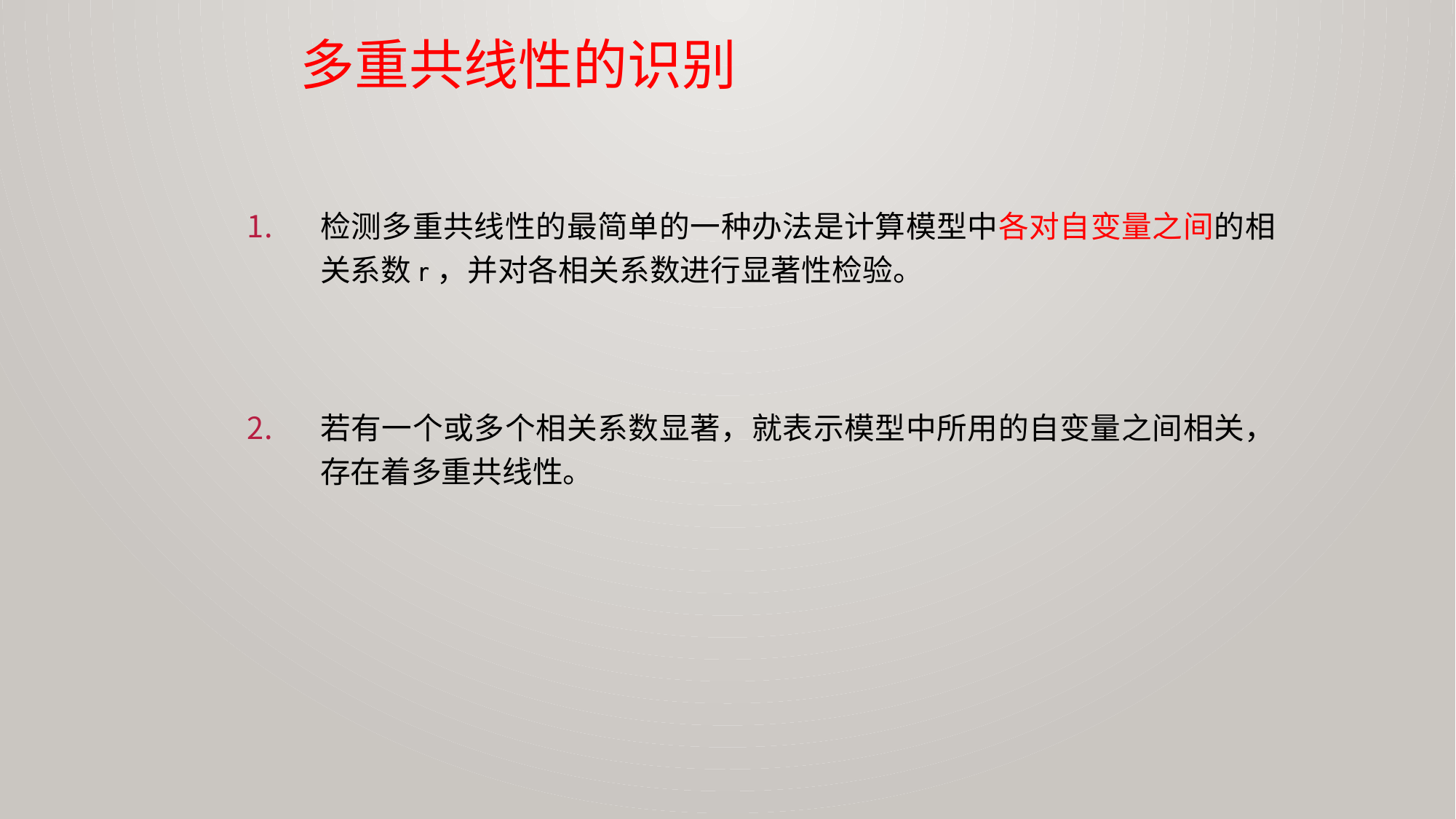

# 多重共线性的识别
检测多重共线性的最简单的一种办法是计算模型中各对自变量之间的相关系数r，并对各相关系数进行显著性检验。

若有一个或多个相关系数显著，就表示模型中所用的自变量之间相关，存在着多重共线性。